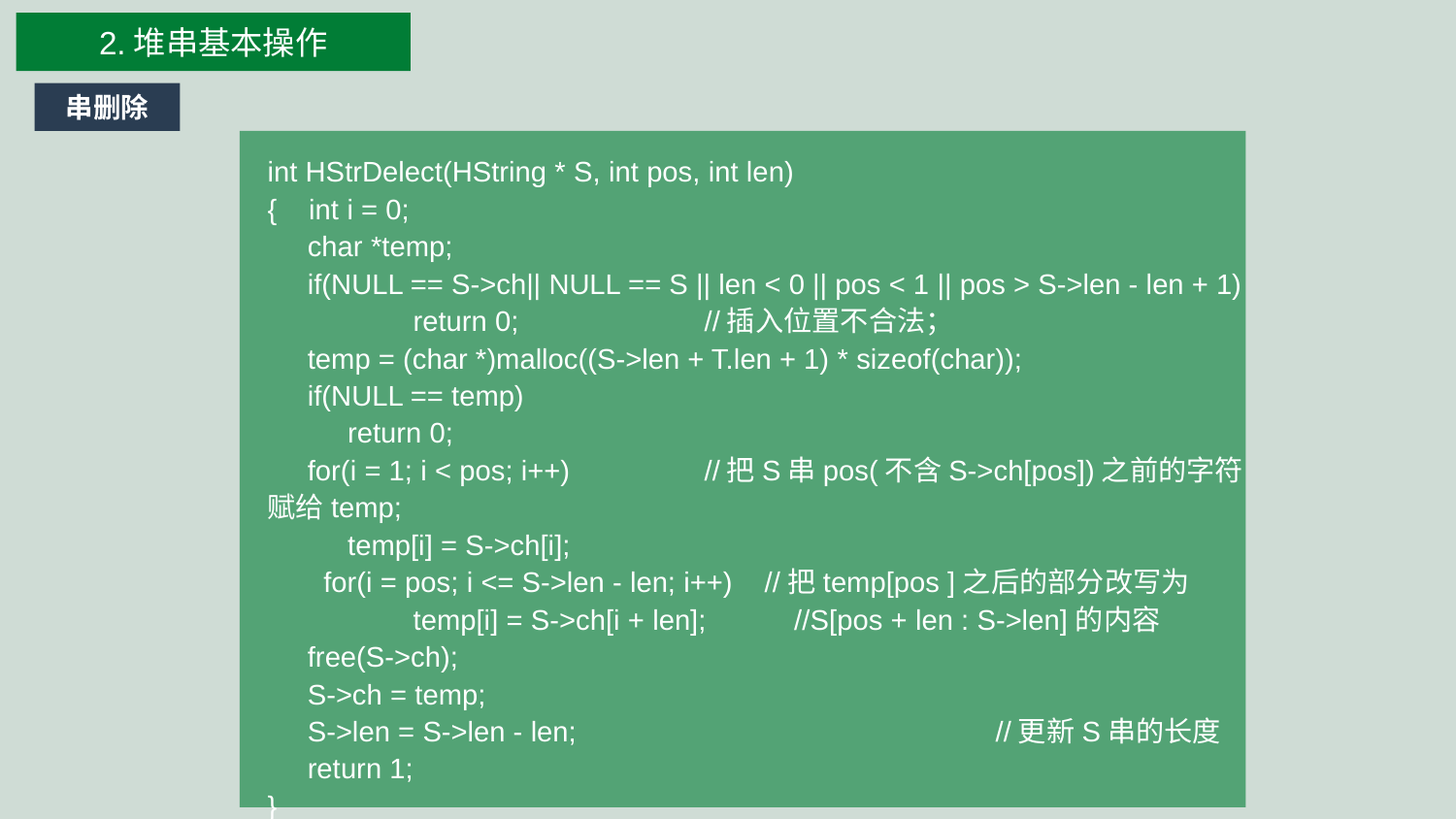

2.堆串基本操作
串删除

int HStrDelect(HString * S, int pos, int len)
{    int i = 0;
     char *temp;
     if(NULL == S->ch|| NULL == S || len < 0 || pos < 1 || pos > S->len - len + 1)
	return 0;		//插入位置不合法；
     temp = (char *)malloc((S->len + T.len + 1) * sizeof(char));
     if(NULL == temp)
          return 0;
     for(i = 1; i < pos; i++)	//把S串pos(不含S->ch[pos])之前的字符赋给temp;
          temp[i] = S->ch[i];
       for(i = pos; i <= S->len - len; i++)    //把temp[pos ]之后的部分改写为
	temp[i] = S->ch[i + len];           //S[pos + len : S->len]的内容
     free(S->ch);
     S->ch = temp;
     S->len = S->len - len;			//更新S串的长度
     return 1;
}